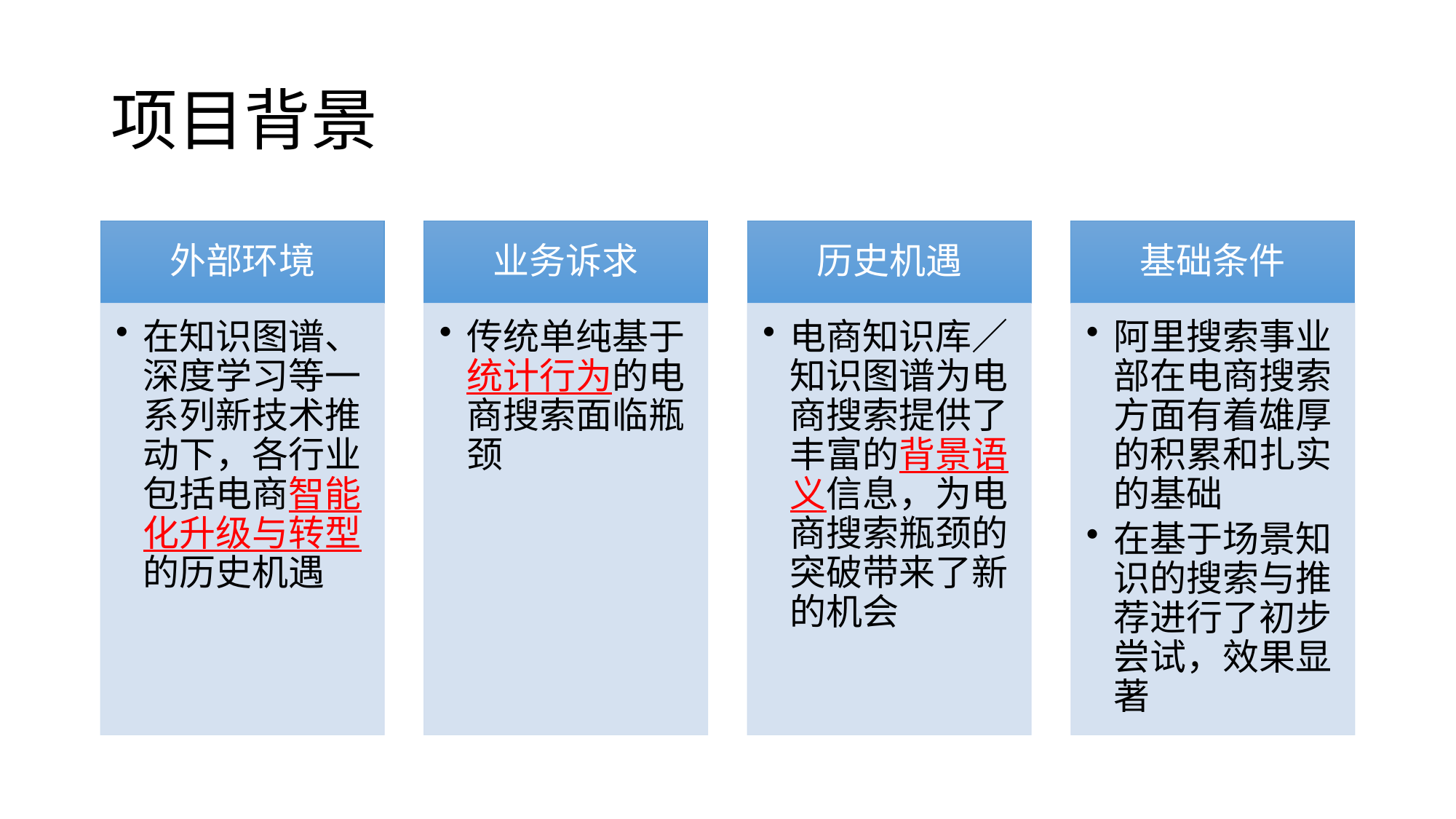

# 项目背景
外部环境
在知识图谱、深度学习等一系列新技术推动下，各行业包括电商智能化升级与转型的历史机遇
业务诉求
传统单纯基于统计行为的电商搜索面临瓶颈
历史机遇
电商知识库／知识图谱为电商搜索提供了丰富的背景语义信息，为电商搜索瓶颈的突破带来了新的机会
基础条件
阿里搜索事业部在电商搜索方面有着雄厚的积累和扎实的基础
在基于场景知识的搜索与推荐进行了初步尝试，效果显著